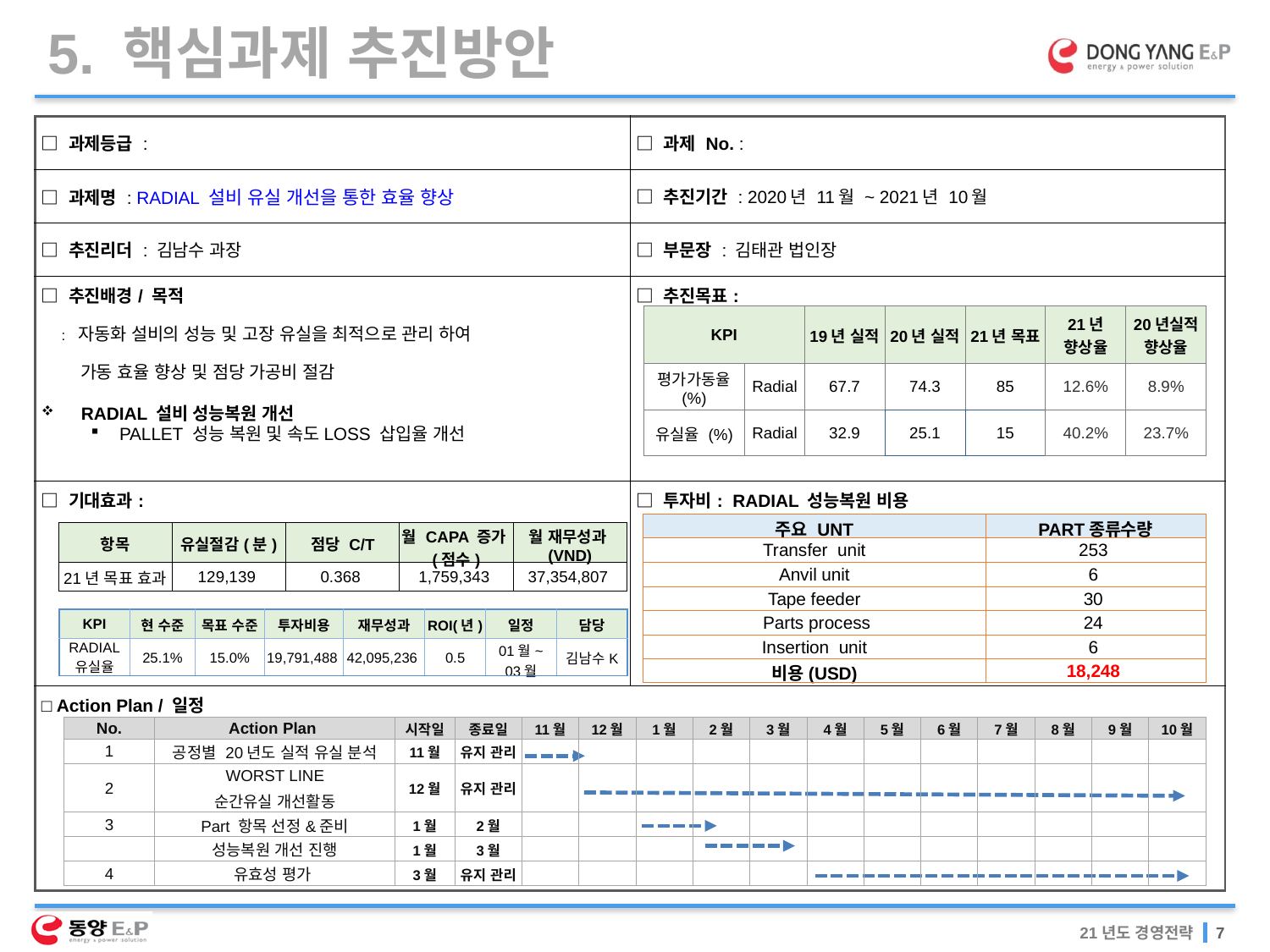

5. 핵심과제 추진방안
| □ 과제등급 : | □ 과제 No. : |
| --- | --- |
| □ 과제명 : RADIAL 설비 유실 개선을 통한 효율 향상 | □ 추진기간 : 2020년 11월 ~ 2021년 10월 |
| □ 추진리더 : 김남수 과장 | □ 부문장 : 김태관 법인장 |
| □ 추진배경/ 목적 : 자동화 설비의 성능 및 고장 유실을 최적으로 관리 하여 가동 효율 향상 및 점당 가공비 절감 RADIAL 설비 성능복원 개선 | □ 추진목표: |
| □ 기대효과: | □ 투자비: RADIAL 성능복원 비용 |
| □ Action Plan / 일정 |  |
| KPI |  | 19년 실적 | 20년 실적 | 21년 목표 | 21년 향상율 | 20년실적 향상율 |
| --- | --- | --- | --- | --- | --- | --- |
| 평가가동율 (%) | Radial | 67.7 | 74.3 | 85 | 12.6% | 8.9% |
| 유실율 (%) | Radial | 32.9 | 25.1 | 15 | 40.2% | 23.7% |
 PALLET 성능 복원 및 속도LOSS 삽입율 개선
| 주요 UNT | PART종류수량 |
| --- | --- |
| Transfer unit | 253 |
| Anvil unit | 6 |
| Tape feeder | 30 |
| Parts process | 24 |
| Insertion unit | 6 |
| 비용(USD) | 18,248 |
| 항목 | 유실절감(분) | 점당 C/T | 월 CAPA 증가(점수) | 월 재무성과(VND) |
| --- | --- | --- | --- | --- |
| 21년 목표 효과 | 129,139 | 0.368 | 1,759,343 | 37,354,807 |
| KPI | 현 수준 | 목표 수준 | 투자비용 | 재무성과 | ROI(년) | 일정 | 담당 |
| --- | --- | --- | --- | --- | --- | --- | --- |
| RADIAL 유실율 | 25.1% | 15.0% | 19,791,488 | 42,095,236 | 0.5 | 01월~ 03월 | 김남수K |
| No. | Action Plan | 시작일 | 종료일 | 11월 | 12월 | 1월 | 2월 | 3월 | 4월 | 5월 | 6월 | 7월 | 8월 | 9월 | 10월 |
| --- | --- | --- | --- | --- | --- | --- | --- | --- | --- | --- | --- | --- | --- | --- | --- |
| 1 | 공정별 20년도 실적 유실 분석 | 11월 | 유지 관리 |  |  |  |  |  |  |  |  |  |  |  |  |
| 2 | WORST LINE | 12월 | 유지 관리 |  |  |  |  |  |  |  |  |  |  |  |  |
|  | 순간유실 개선활동 |  |  |  |  |  |  |  |  |  |  |  |  |  |  |
| 3 | Part 항목 선정&준비 | 1월 | 2월 |  |  |  |  |  |  |  |  |  |  |  |  |
|  | 성능복원 개선 진행 | 1월 | 3월 |  |  |  |  |  |  |  |  |  |  |  |  |
| 4 | 유효성 평가 | 3월 | 유지 관리 |  |  |  |  |  |  |  |  |  |  |  |  |